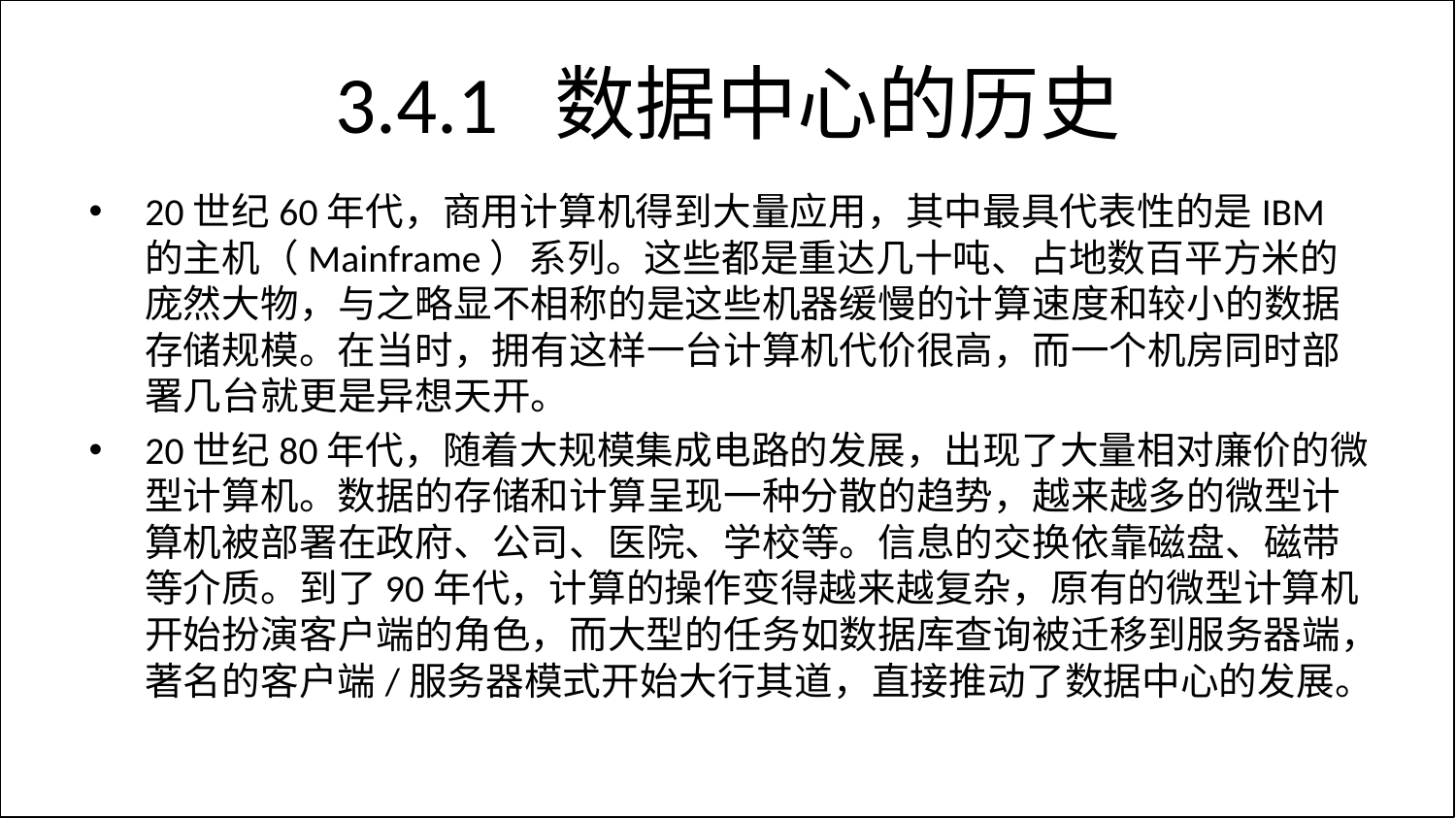

# 3.4.1  数据中心的历史
20世纪60年代，商用计算机得到大量应用，其中最具代表性的是IBM的主机（Mainframe）系列。这些都是重达几十吨、占地数百平方米的庞然大物，与之略显不相称的是这些机器缓慢的计算速度和较小的数据存储规模。在当时，拥有这样一台计算机代价很高，而一个机房同时部署几台就更是异想天开。
20世纪80年代，随着大规模集成电路的发展，出现了大量相对廉价的微型计算机。数据的存储和计算呈现一种分散的趋势，越来越多的微型计算机被部署在政府、公司、医院、学校等。信息的交换依靠磁盘、磁带等介质。到了90年代，计算的操作变得越来越复杂，原有的微型计算机开始扮演客户端的角色，而大型的任务如数据库查询被迁移到服务器端，著名的客户端/服务器模式开始大行其道，直接推动了数据中心的发展。